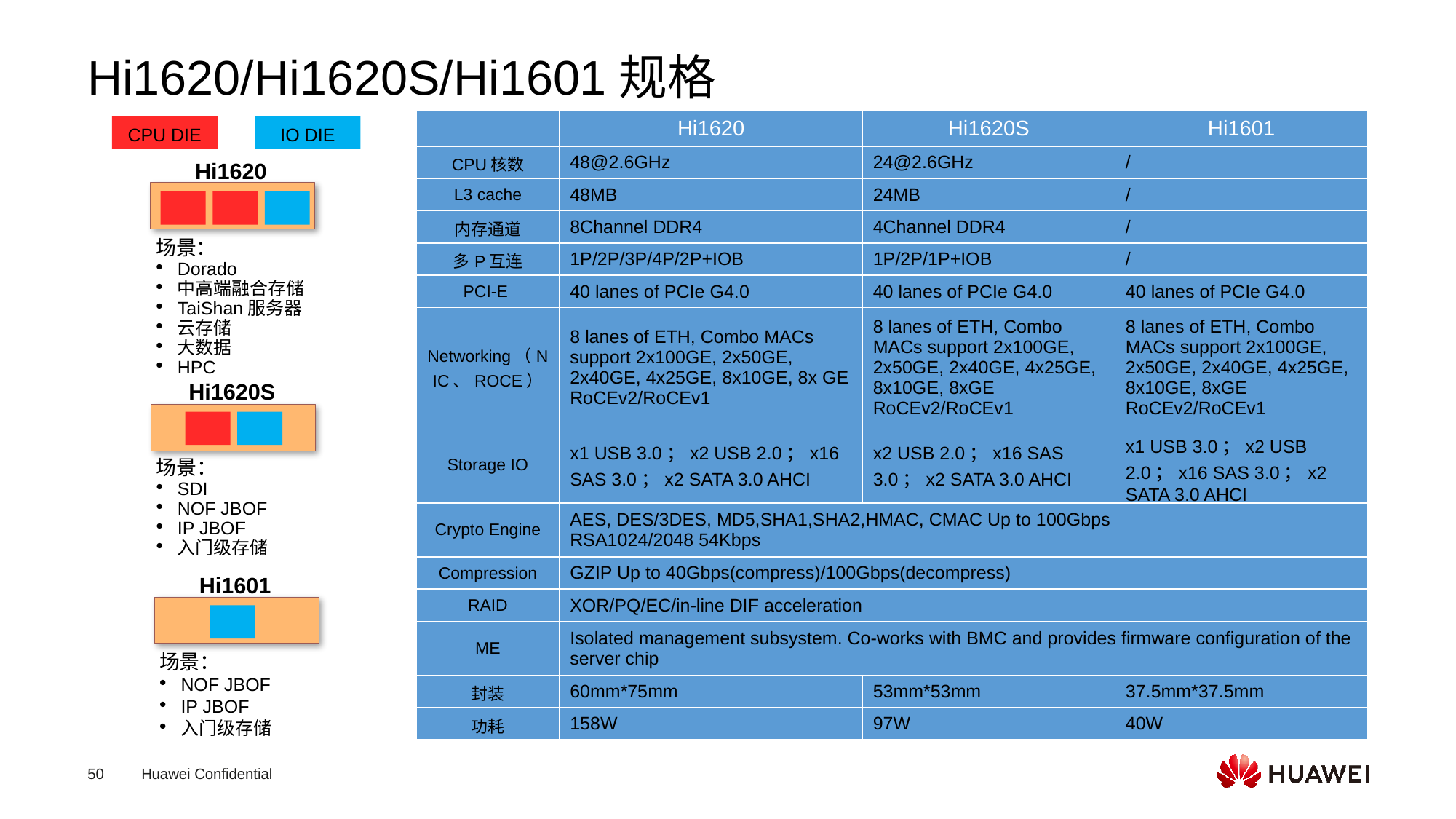

# Hi1620/Hi1620S/Hi1601规格
|  | Hi1620 | Hi1620S | Hi1601 |
| --- | --- | --- | --- |
| CPU核数 | 48@2.6GHz | 24@2.6GHz | / |
| L3 cache | 48MB | 24MB | / |
| 内存通道 | 8Channel DDR4 | 4Channel DDR4 | / |
| 多P互连 | 1P/2P/3P/4P/2P+IOB | 1P/2P/1P+IOB | / |
| PCI-E | 40 lanes of PCIe G4.0 | 40 lanes of PCIe G4.0 | 40 lanes of PCIe G4.0 |
| Networking（NIC、ROCE） | 8 lanes of ETH, Combo MACs support 2x100GE, 2x50GE, 2x40GE, 4x25GE, 8x10GE, 8x GE RoCEv2/RoCEv1 | 8 lanes of ETH, Combo MACs support 2x100GE, 2x50GE, 2x40GE, 4x25GE, 8x10GE, 8xGE RoCEv2/RoCEv1 | 8 lanes of ETH, Combo MACs support 2x100GE, 2x50GE, 2x40GE, 4x25GE, 8x10GE, 8xGE RoCEv2/RoCEv1 |
| Storage IO | x1 USB 3.0；x2 USB 2.0；x16 SAS 3.0；x2 SATA 3.0 AHCI | x2 USB 2.0；x16 SAS 3.0；x2 SATA 3.0 AHCI | x1 USB 3.0；x2 USB 2.0；x16 SAS 3.0；x2 SATA 3.0 AHCI |
| Crypto Engine | AES, DES/3DES, MD5,SHA1,SHA2,HMAC, CMAC Up to 100Gbps RSA1024/2048 54Kbps |  |  |
| Compression | GZIP Up to 40Gbps(compress)/100Gbps(decompress) |  |  |
| RAID | XOR/PQ/EC/in-line DIF acceleration |  |  |
| ME | Isolated management subsystem. Co-works with BMC and provides firmware configuration of the server chip |  |  |
| 封装 | 60mm\*75mm | 53mm\*53mm | 37.5mm\*37.5mm |
| 功耗 | 158W | 97W | 40W |
CPU DIE
IO DIE
Hi1620

场景：
Dorado
中高端融合存储
TaiShan服务器
云存储
大数据
HPC
Hi1620S

场景：
SDI
NOF JBOF
IP JBOF
入门级存储
Hi1601

场景：
NOF JBOF
IP JBOF
入门级存储